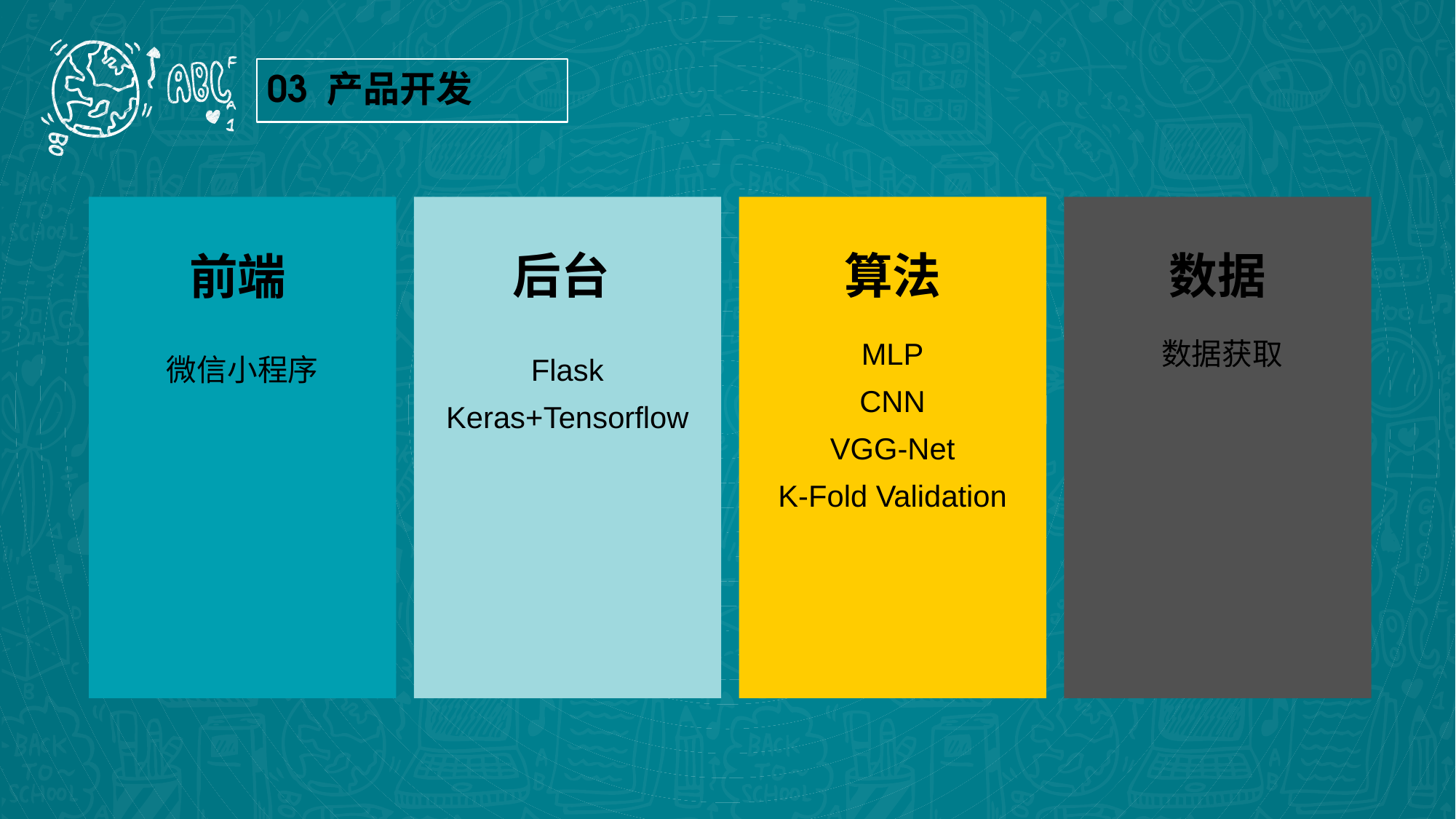

03 产品开发

后台
算法
数据
前端
MLP
CNN
VGG-Net
K-Fold Validation
数据获取
微信小程序
Flask
Keras+Tensorflow